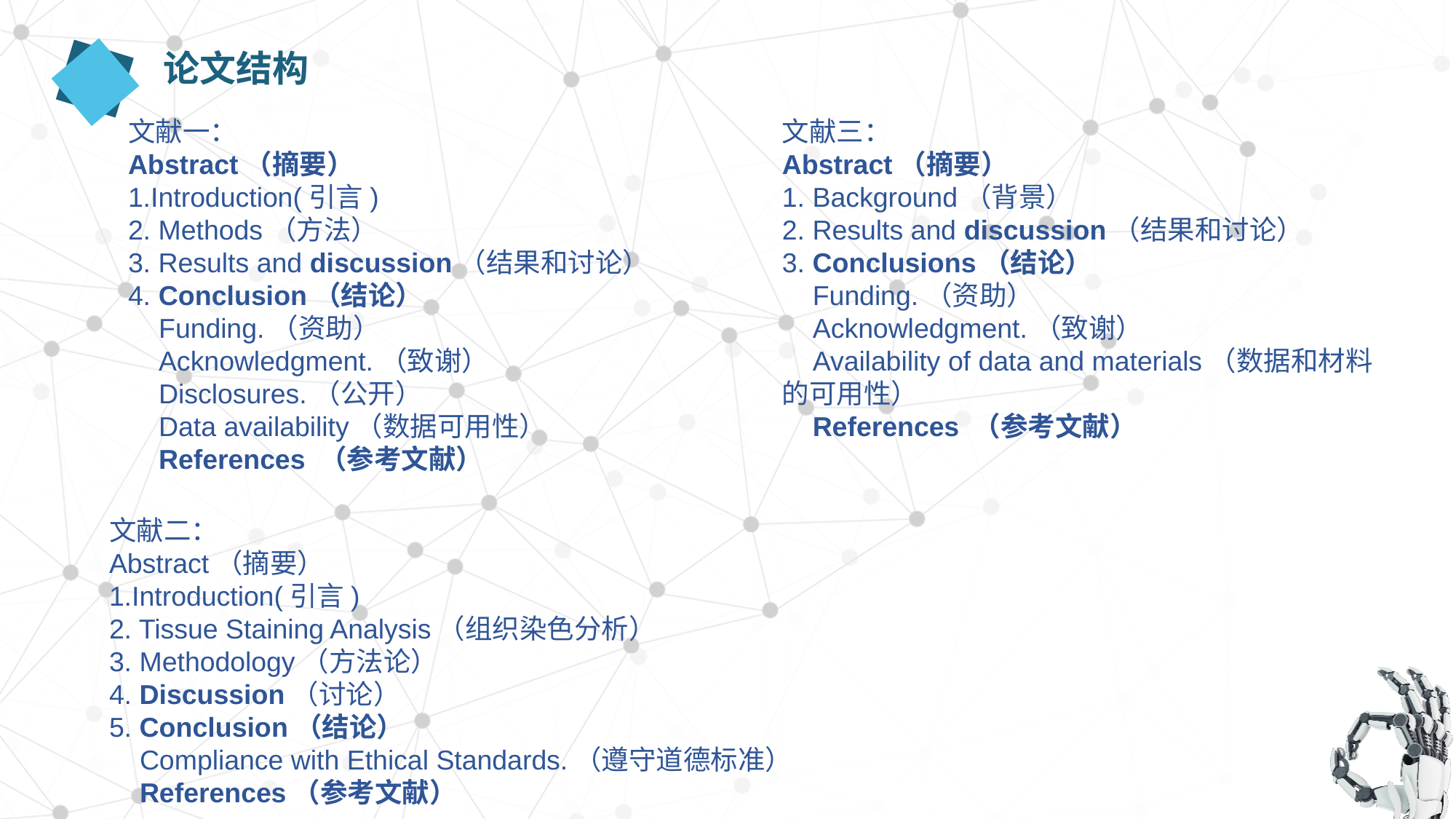

论文结构
文献一：
Abstract（摘要）
1.Introduction(引言)
2. Methods（方法）
3. Results and discussion（结果和讨论）
4. Conclusion（结论）
    Funding.（资助）
    Acknowledgment.（致谢）
    Disclosures.（公开）
    Data availability（数据可用性）
    References （参考文献）
文献三：
Abstract（摘要）
1. Background（背景）
2. Results and discussion（结果和讨论）
3. Conclusions（结论）
    Funding.（资助）
    Acknowledgment.（致谢）
    Availability of data and materials（数据和材料
的可用性）
    References （参考文献）

文献二：
Abstract（摘要）
1.Introduction(引言)
2. Tissue Staining Analysis（组织染色分析）
3. Methodology（方法论）
4. Discussion（讨论）
5. Conclusion（结论）
    Compliance with Ethical Standards.（遵守道德标准）
    References（参考文献）